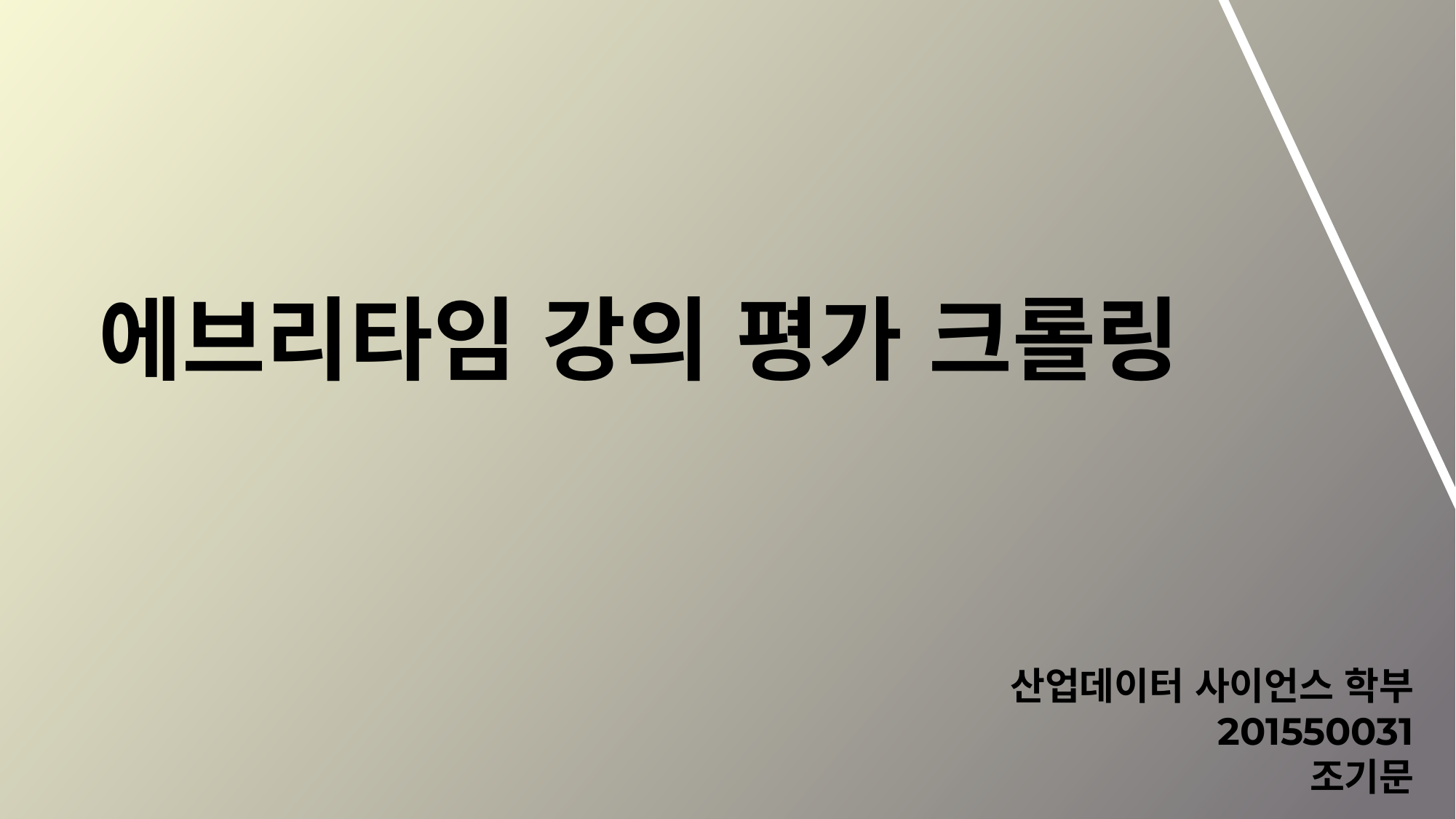

에브리타임 강의 평가 크롤링
산업데이터 사이언스 학부
201550031
조기문